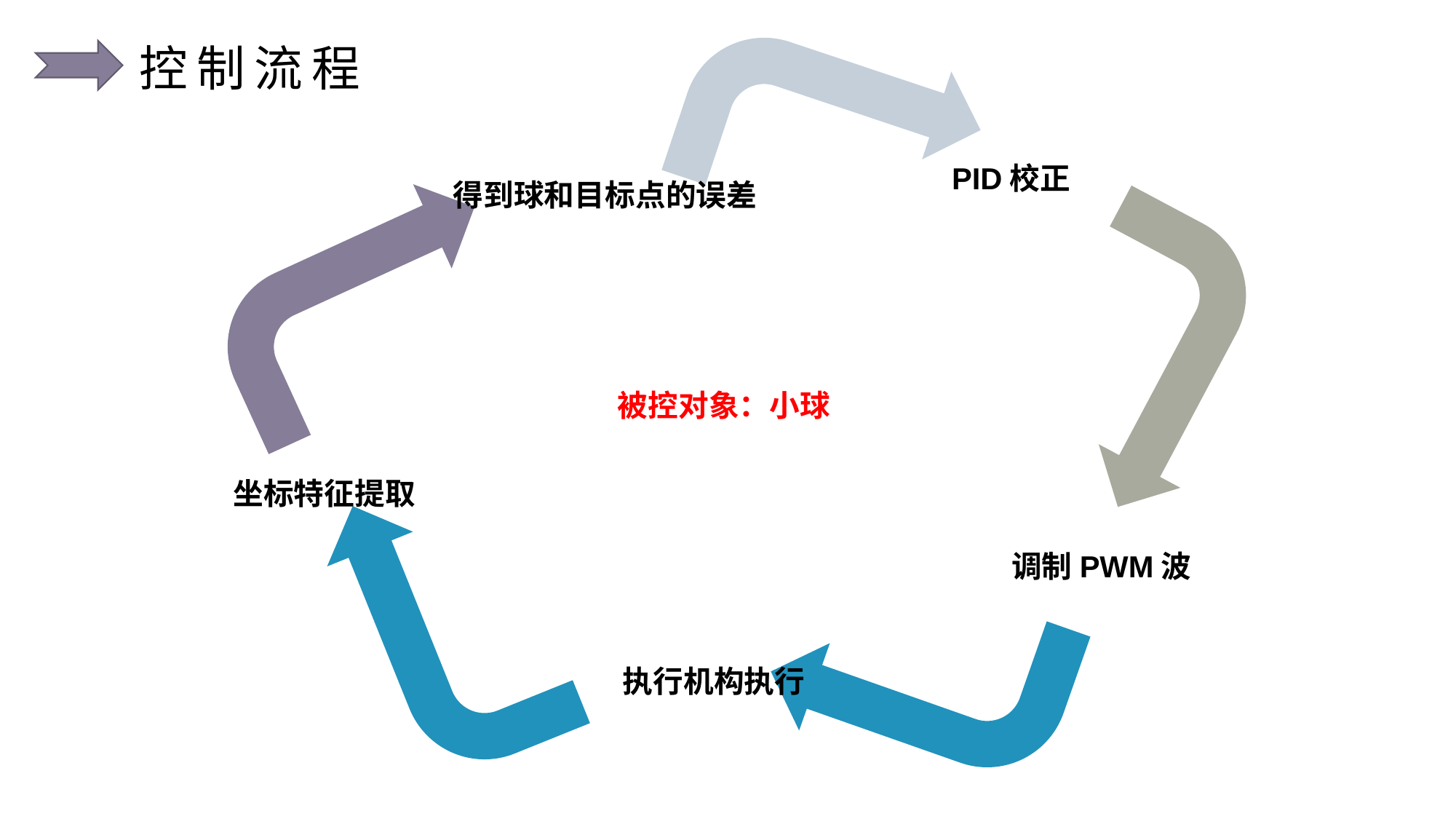

控制流程

PID校正
得到球和目标点的误差

调制PWM波

执行机构执行

被控对象：小球
坐标特征提取